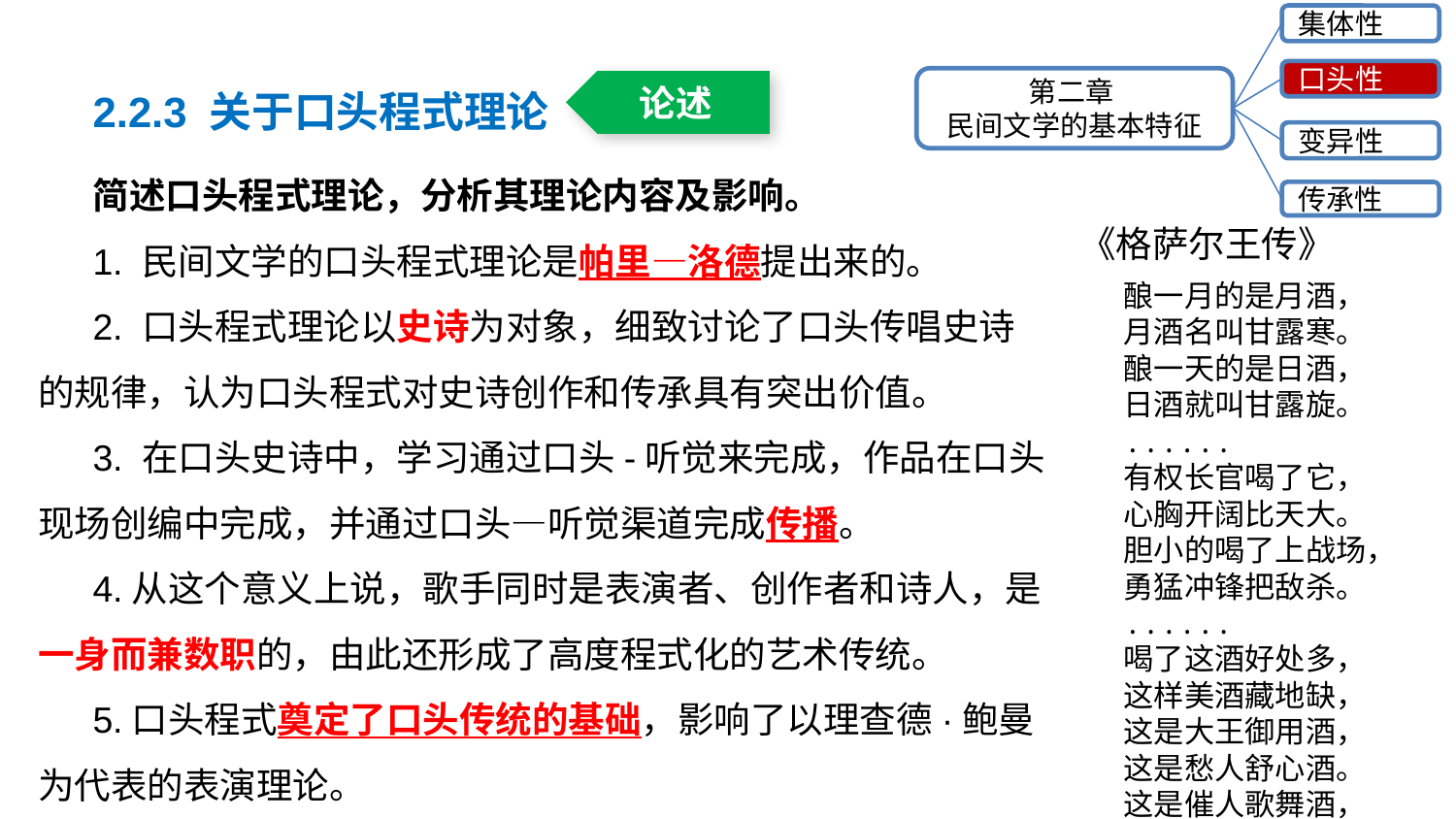

集体性
口头性
第二章
民间文学的基本特征
变异性
传承性
2.2.3 关于口头程式理论
论述
简述口头程式理论，分析其理论内容及影响。
1. 民间文学的口头程式理论是帕里—洛德提出来的。
2. 口头程式理论以史诗为对象，细致讨论了口头传唱史诗的规律，认为口头程式对史诗创作和传承具有突出价值。
3. 在口头史诗中，学习通过口头-听觉来完成，作品在口头现场创编中完成，并通过口头—听觉渠道完成传播。
4.从这个意义上说，歌手同时是表演者、创作者和诗人，是一身而兼数职的，由此还形成了高度程式化的艺术传统。
5.口头程式奠定了口头传统的基础，影响了以理查德·鲍曼为代表的表演理论。
    《格萨尔王传》
酿一月的是月酒，
月酒名叫甘露寒。
酿一天的是日酒，
日酒就叫甘露旋。
......
有权长官喝了它，
心胸开阔比天大。
胆小的喝了上战场，
勇猛冲锋把敌杀。
......
喝了这酒好处多，
这样美酒藏地缺，
这是大王御用酒，
这是愁人舒心酒。
这是催人歌舞酒，